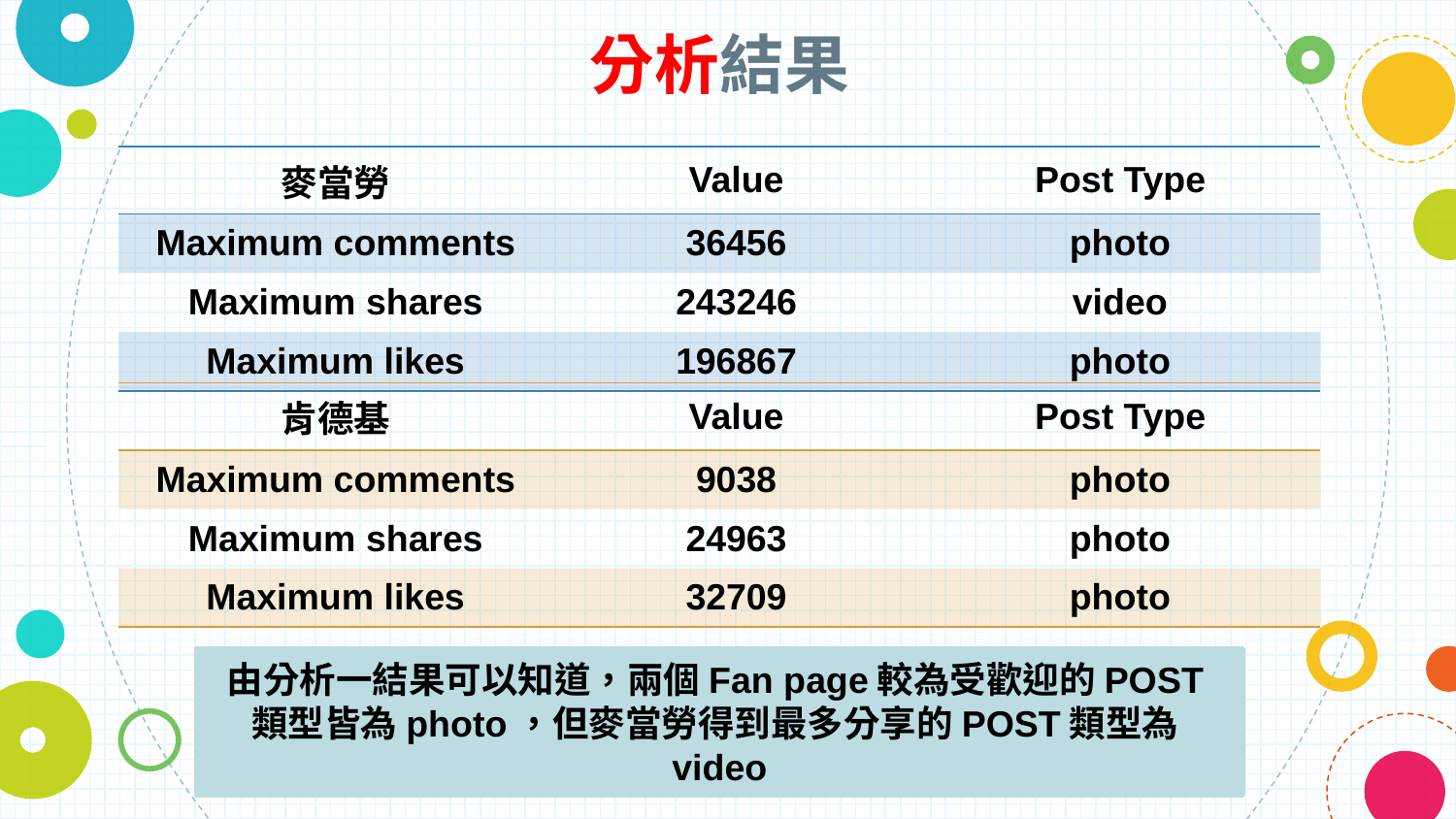

分析結果
| 麥當勞 | Value | Post Type |
| --- | --- | --- |
| Maximum comments | 36456 | photo |
| Maximum shares | 243246 | video |
| Maximum likes | 196867 | photo |
| 肯德基 | Value | Post Type |
| --- | --- | --- |
| Maximum comments | 9038 | photo |
| Maximum shares | 24963 | photo |
| Maximum likes | 32709 | photo |
由分析一結果可以知道，兩個Fan page較為受歡迎的POST類型皆為photo，但麥當勞得到最多分享的POST類型為video